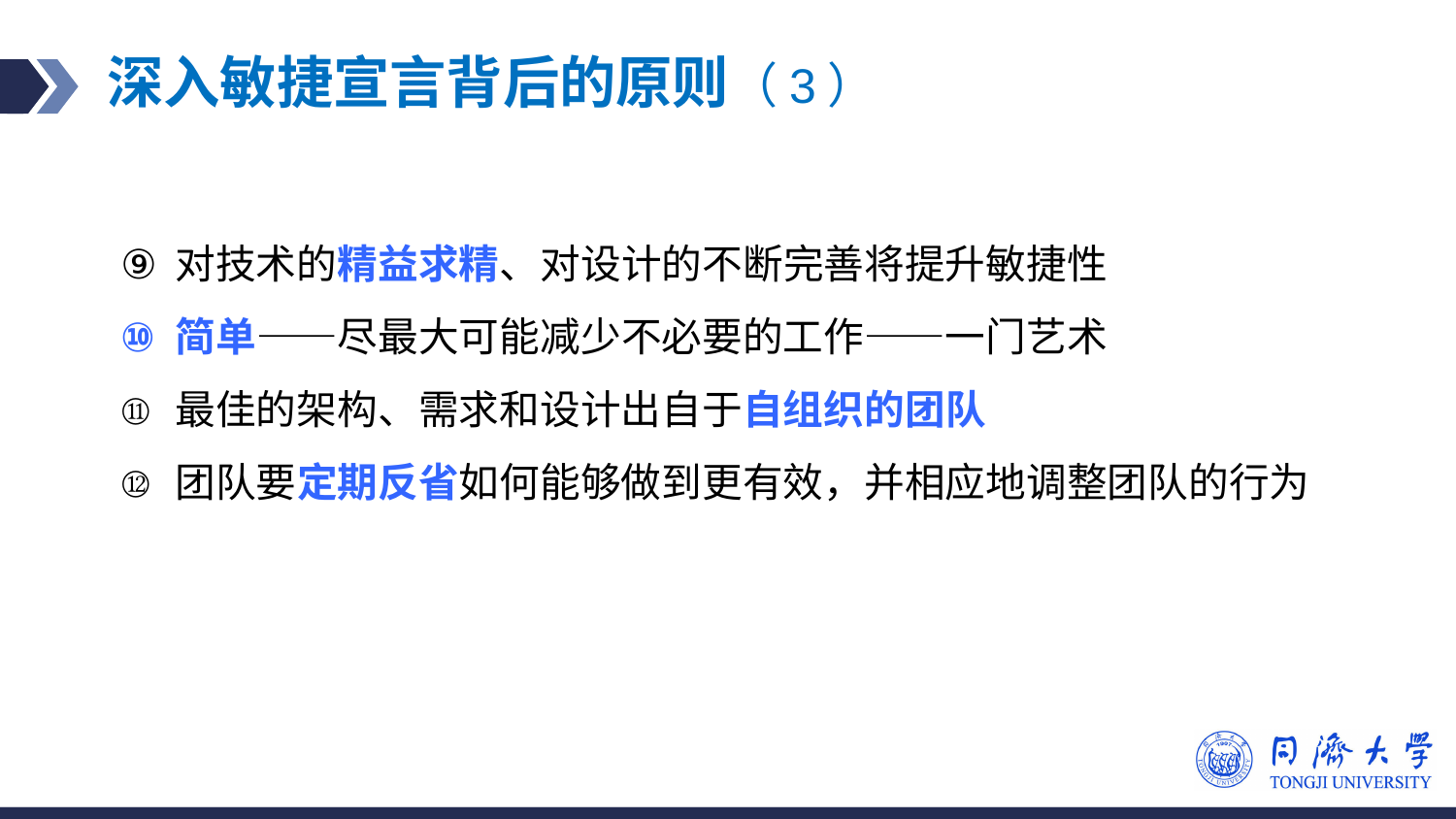

# 深入敏捷宣言背后的原则（3）
对技术的精益求精、对设计的不断完善将提升敏捷性
简单——尽最大可能减少不必要的工作——一门艺术
最佳的架构、需求和设计出自于自组织的团队
团队要定期反省如何能够做到更有效，并相应地调整团队的行为